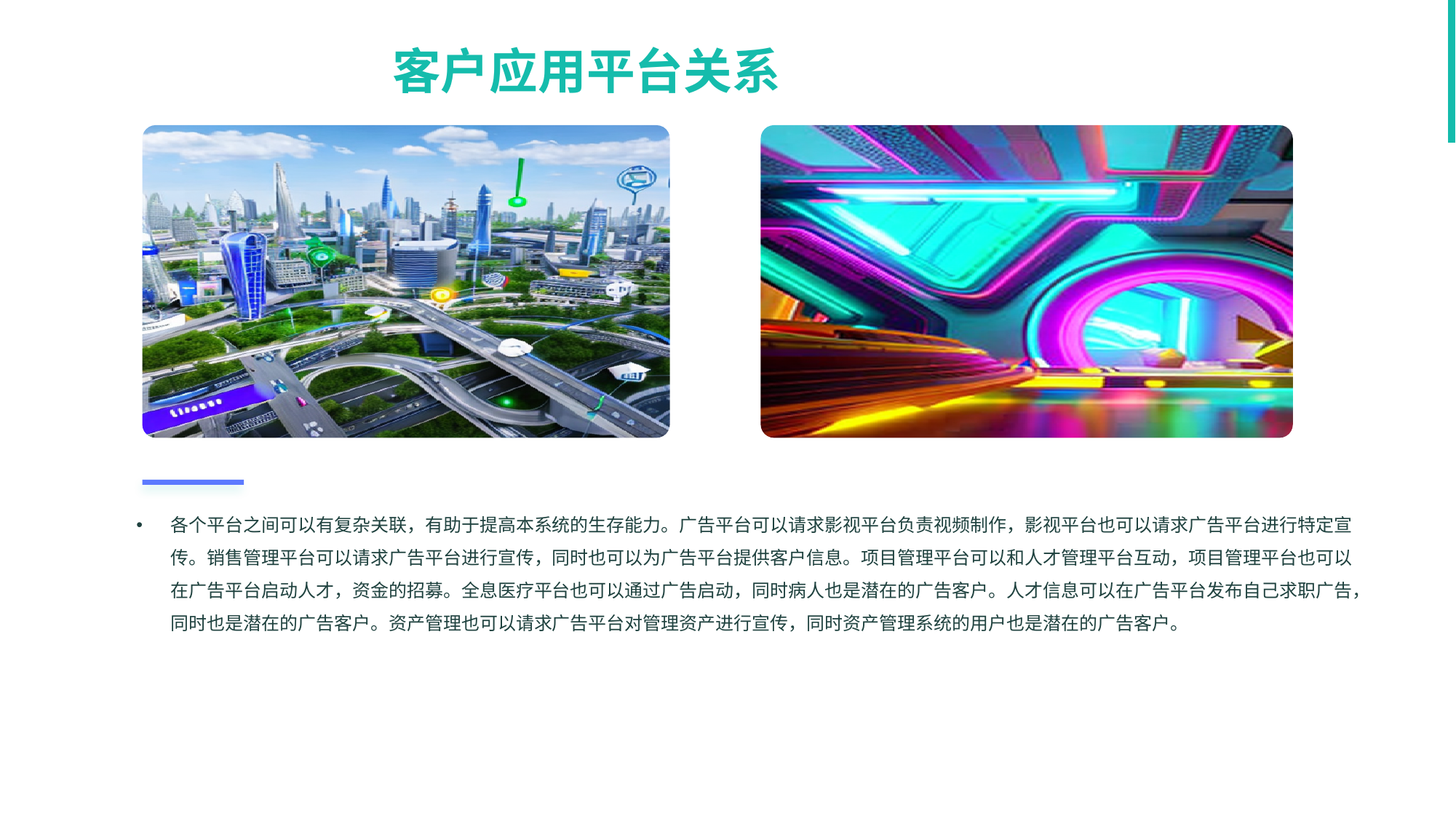

客户应用平台关系

各个平台之间可以有复杂关联，有助于提高本系统的生存能力。广告平台可以请求影视平台负责视频制作，影视平台也可以请求广告平台进行特定宣传。销售管理平台可以请求广告平台进行宣传，同时也可以为广告平台提供客户信息。项目管理平台可以和人才管理平台互动，项目管理平台也可以在广告平台启动人才，资金的招募。全息医疗平台也可以通过广告启动，同时病人也是潜在的广告客户。人才信息可以在广告平台发布自己求职广告，同时也是潜在的广告客户。资产管理也可以请求广告平台对管理资产进行宣传，同时资产管理系统的用户也是潜在的广告客户。